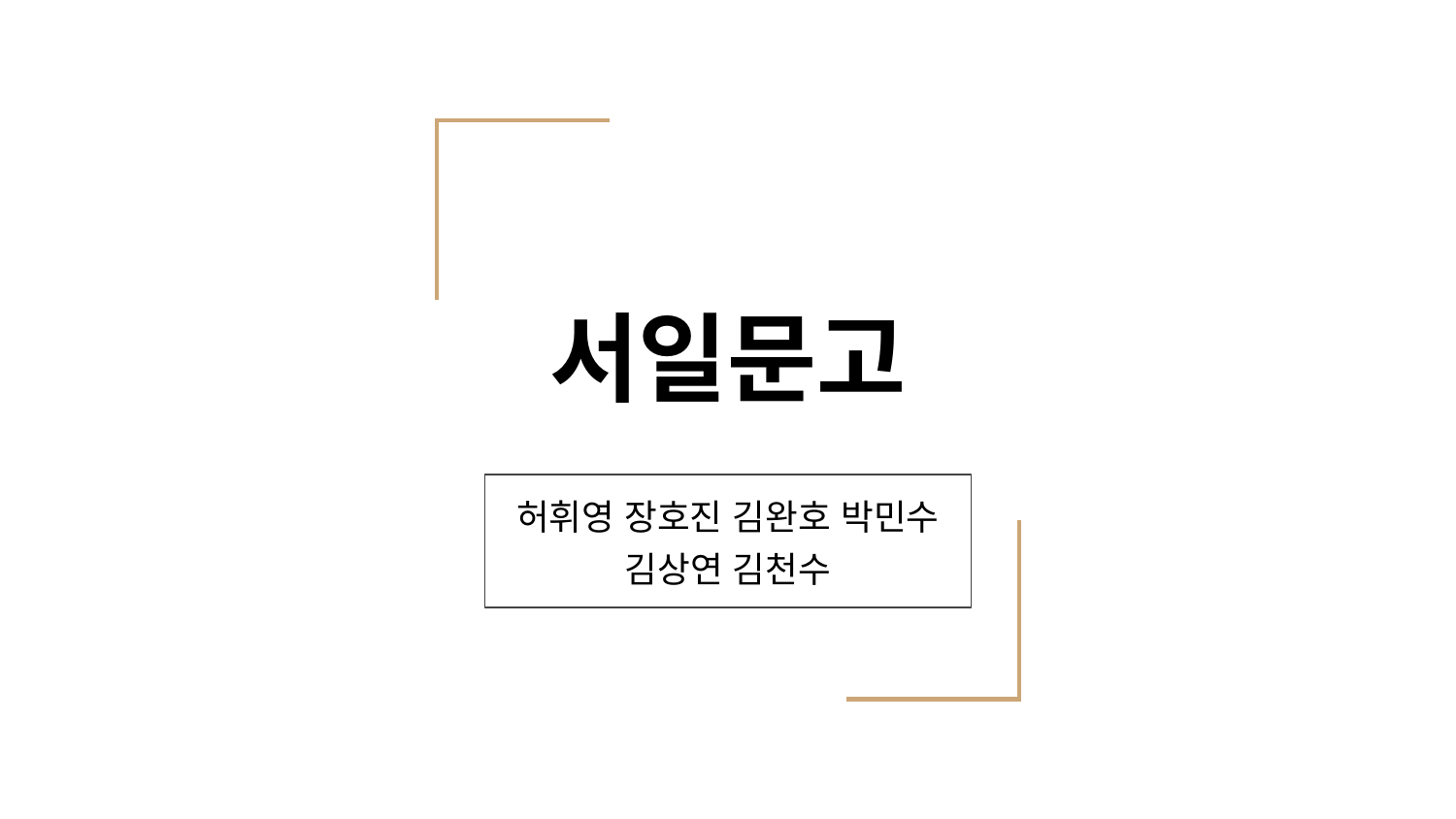

# 서일문고
허휘영 장호진 김완호 박민수 김상연 김천수